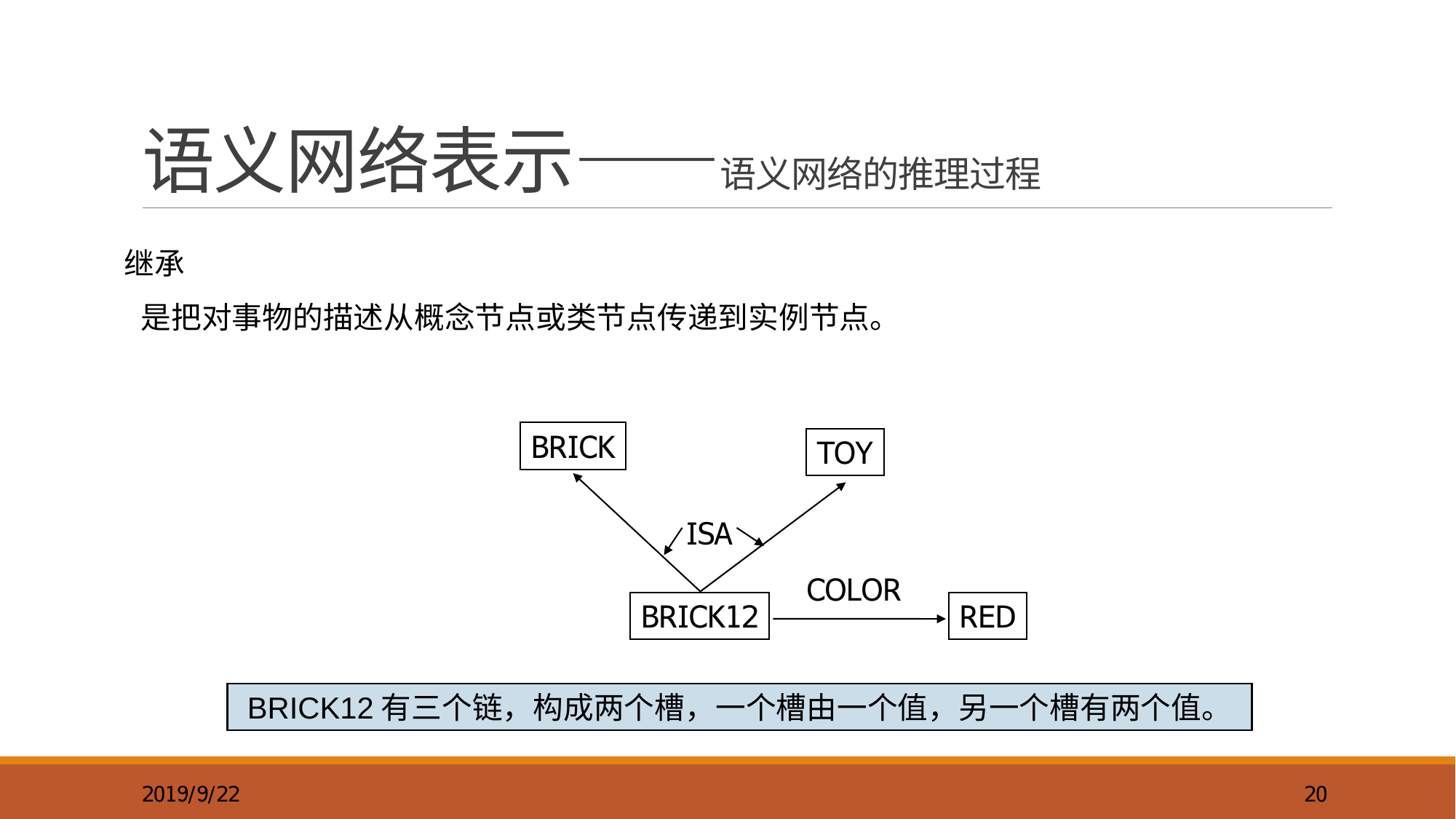

20
# 语义网络表示——语义网络的推理过程
继承
   是把对事物的描述从概念节点或类节点传递到实例节点。

BRICK
TOY

ISA

COLOR
BRICK12
RED

BRICK12有三个链，构成两个槽，一个槽由一个值，另一个槽有两个值。
2019/9/22